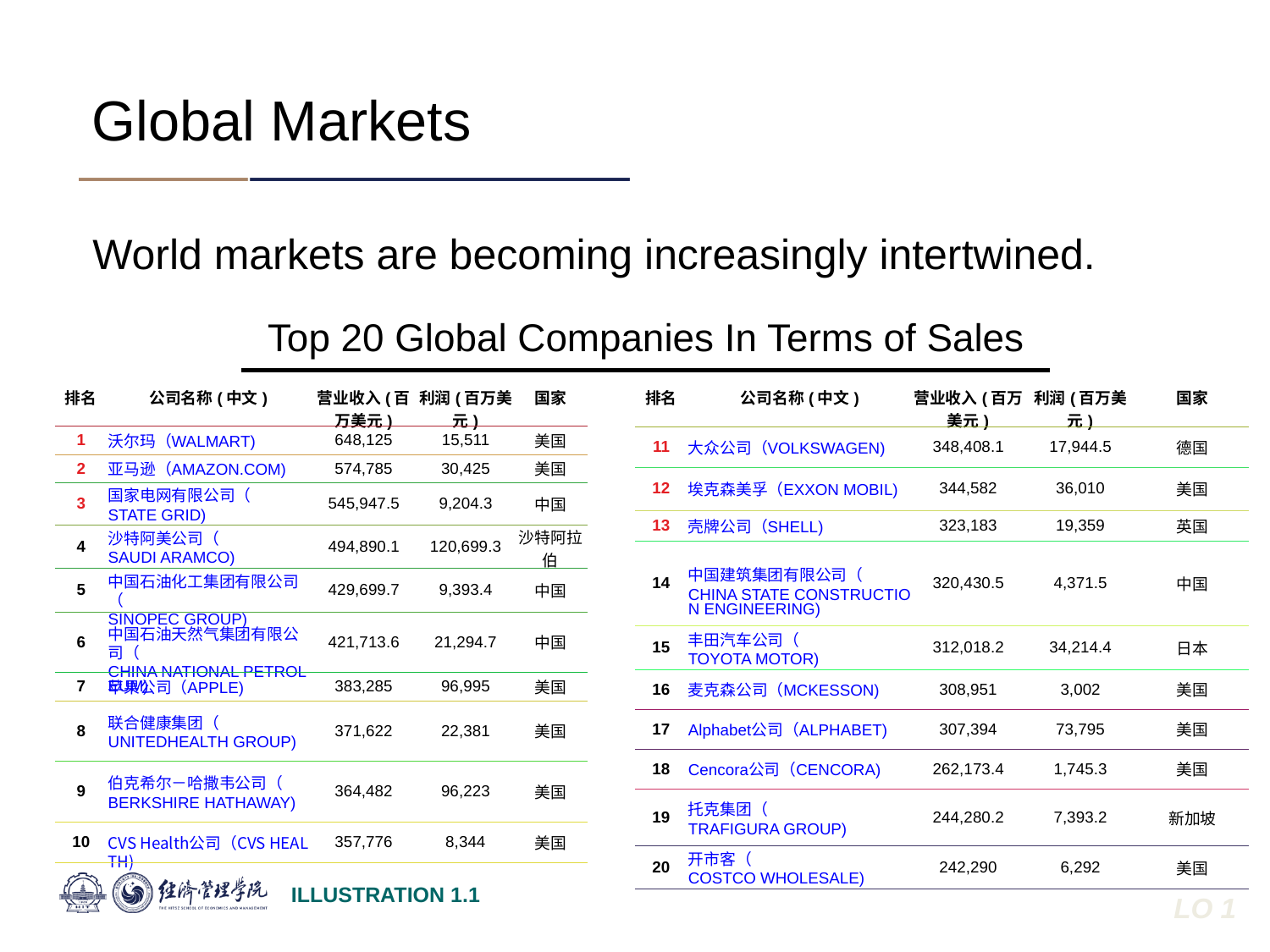

Global Markets
World markets are becoming increasingly intertwined.
Top 20 Global Companies In Terms of Sales

| 排名 | 公司名称(中文) | 营业收入(百万美元) | 利润(百万美元) | 国家 |
| --- | --- | --- | --- | --- |
| 1 | 沃尔玛（WALMART) | 648,125 | 15,511 | 美国 |
| 2 | 亚马逊（AMAZON.COM) | 574,785 | 30,425 | 美国 |
| 3 | 国家电网有限公司（STATE GRID) | 545,947.5 | 9,204.3 | 中国 |
| 4 | 沙特阿美公司（SAUDI ARAMCO) | 494,890.1 | 120,699.3 | 沙特阿拉伯 |
| 5 | 中国石油化工集团有限公司（SINOPEC GROUP) | 429,699.7 | 9,393.4 | 中国 |
| 6 | 中国石油天然气集团有限公司（CHINA NATIONAL PETROLEUM) | 421,713.6 | 21,294.7 | 中国 |
| 7 | 苹果公司（APPLE) | 383,285 | 96,995 | 美国 |
| 8 | 联合健康集团（UNITEDHEALTH GROUP) | 371,622 | 22,381 | 美国 |
| 9 | 伯克希尔－哈撒韦公司（BERKSHIRE HATHAWAY) | 364,482 | 96,223 | 美国 |
| 10 | CVS Health公司（CVS HEALTH) | 357,776 | 8,344 | 美国 |
| 排名 | 公司名称(中文) | 营业收入(百万美元) | 利润(百万美元) | 国家 |
| --- | --- | --- | --- | --- |
| 11 | 大众公司（VOLKSWAGEN) | 348,408.1 | 17,944.5 | 德国 |
| 12 | 埃克森美孚（EXXON MOBIL) | 344,582 | 36,010 | 美国 |
| 13 | 壳牌公司（SHELL) | 323,183 | 19,359 | 英国 |
| 14 | 中国建筑集团有限公司（CHINA STATE CONSTRUCTION ENGINEERING) | 320,430.5 | 4,371.5 | 中国 |
| 15 | 丰田汽车公司（TOYOTA MOTOR) | 312,018.2 | 34,214.4 | 日本 |
| 16 | 麦克森公司（MCKESSON) | 308,951 | 3,002 | 美国 |
| 17 | Alphabet公司（ALPHABET) | 307,394 | 73,795 | 美国 |
| 18 | Cencora公司（CENCORA) | 262,173.4 | 1,745.3 | 美国 |
| 19 | 托克集团（TRAFIGURA GROUP) | 244,280.2 | 7,393.2 | 新加坡 |
| 20 | 开市客（COSTCO WHOLESALE) | 242,290 | 6,292 | 美国 |
ILLUSTRATION 1.1
LO 1